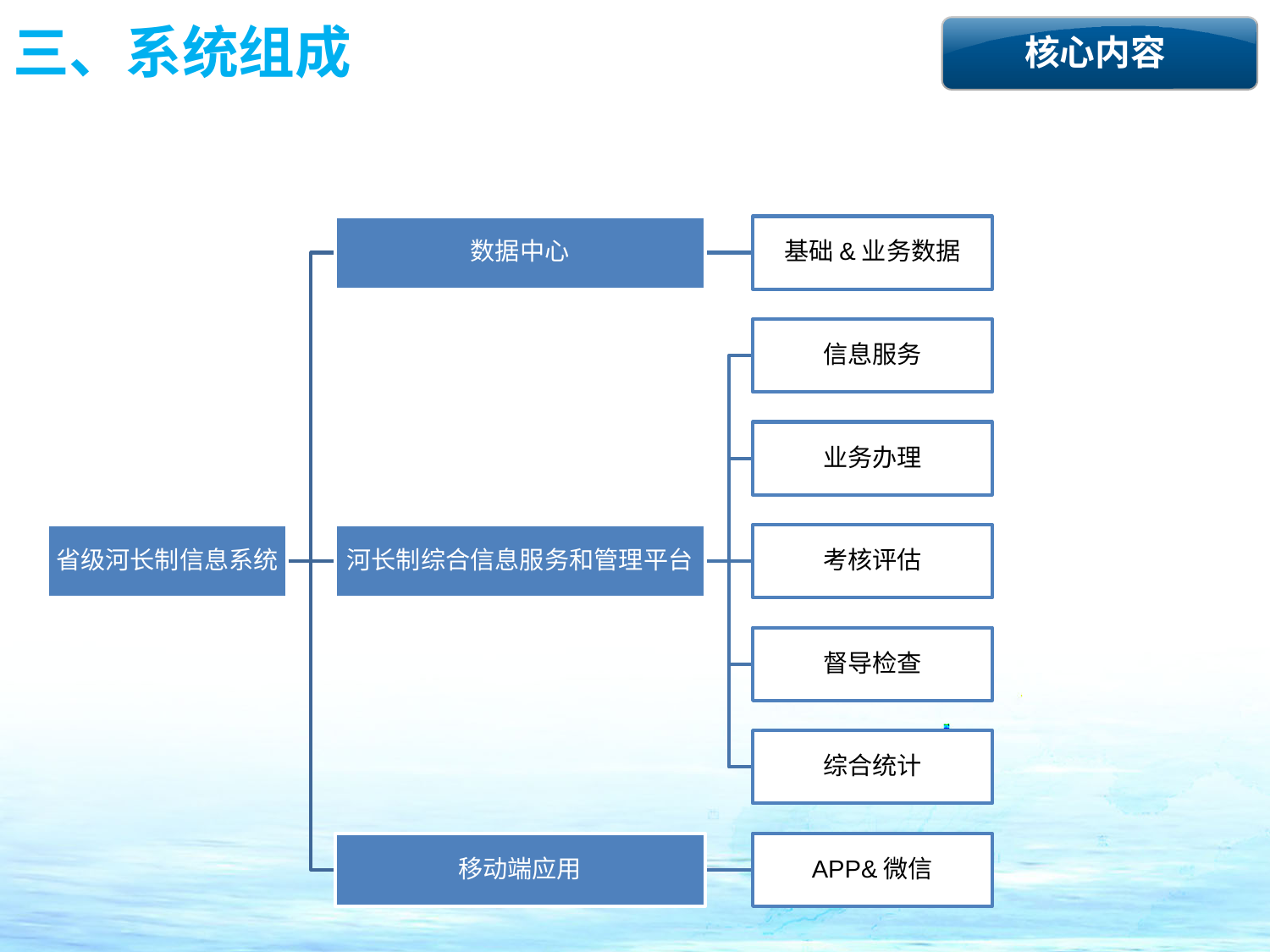

三、系统组成

核心内容
省级河长制信息系统
数据中心
基础&业务数据
河长制综合信息服务和管理平台
信息服务
业务办理
考核评估
督导检查
综合统计
移动端应用
APP&微信